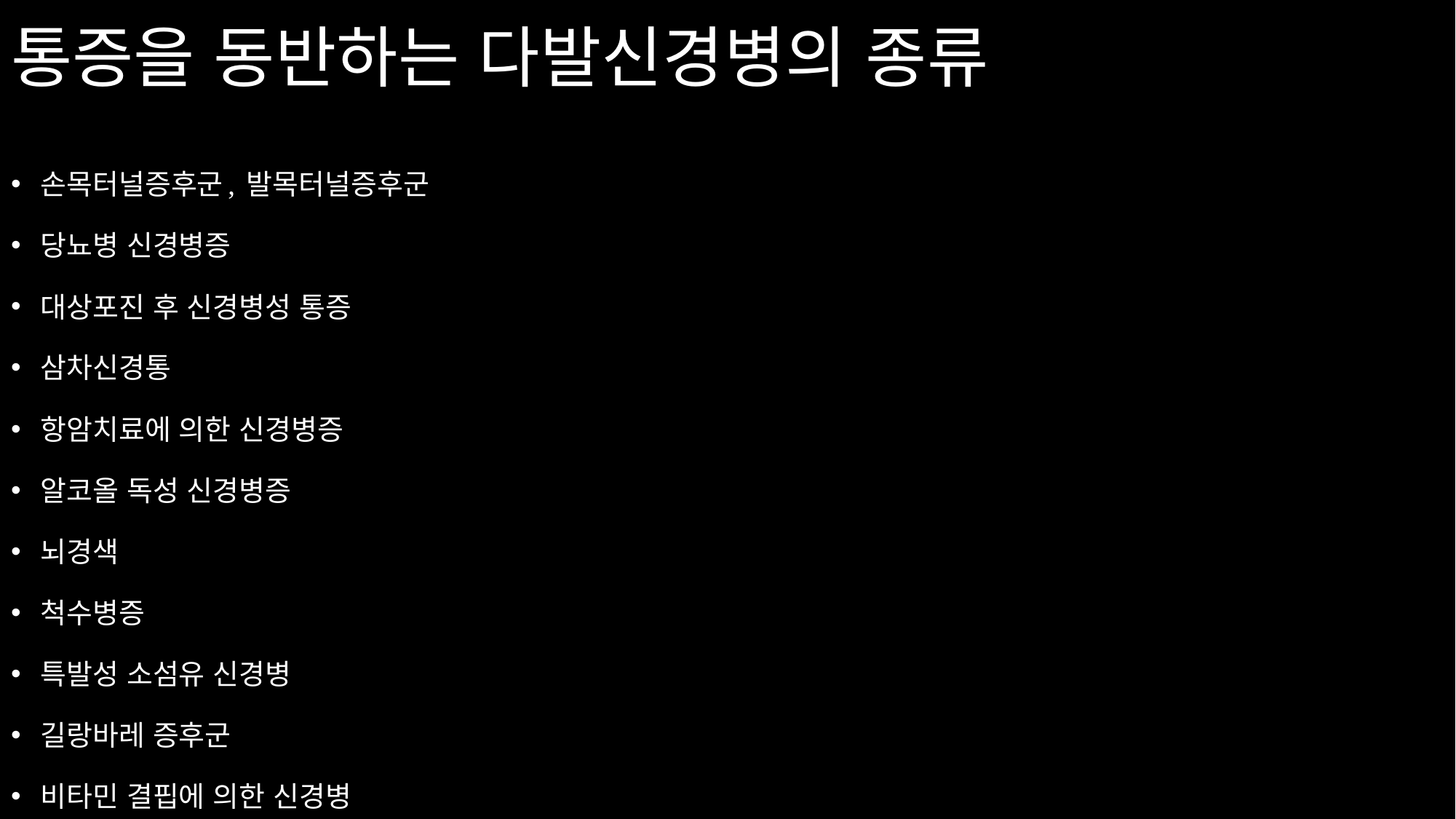

# 통증을 동반하는 다발신경병의 종류
손목터널증후군, 발목터널증후군
당뇨병 신경병증
대상포진 후 신경병성 통증
삼차신경통
항암치료에 의한 신경병증
알코올 독성 신경병증
뇌경색
척수병증
특발성 소섬유 신경병
길랑바레 증후군
비타민 결핍에 의한 신경병